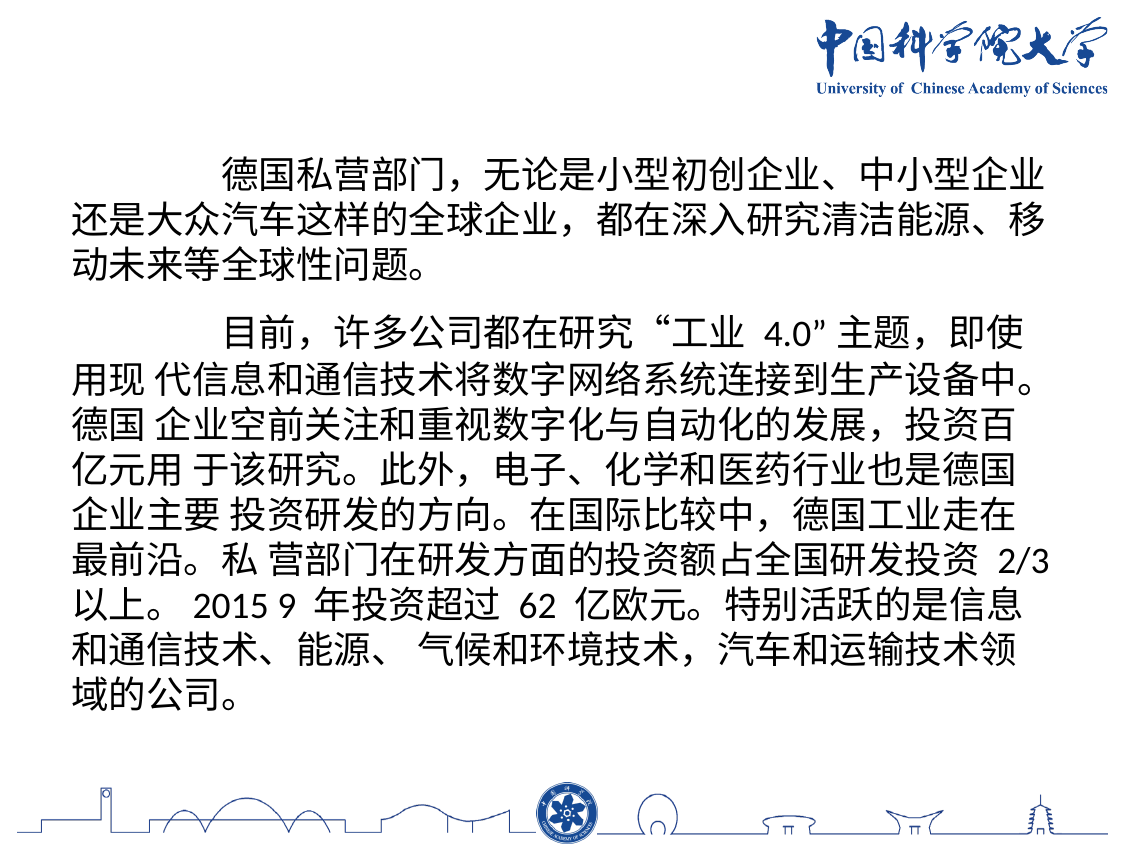

德国私营部门，无论是小型初创企业、中小型企业还是大众汽车这样的全球企业，都在深入研究清洁能源、移动未来等全球性问题。
	目前，许多公司都在研究“工业 4.0”主题，即使用现 代信息和通信技术将数字网络系统连接到生产设备中。德国 企业空前关注和重视数字化与自动化的发展，投资百亿元用 于该研究。此外，电子、化学和医药行业也是德国企业主要 投资研发的方向。在国际比较中，德国工业走在最前沿。私 营部门在研发方面的投资额占全国研发投资 2/3 以上。2015 9 年投资超过 62 亿欧元。特别活跃的是信息和通信技术、能源、 气候和环境技术，汽车和运输技术领域的公司。